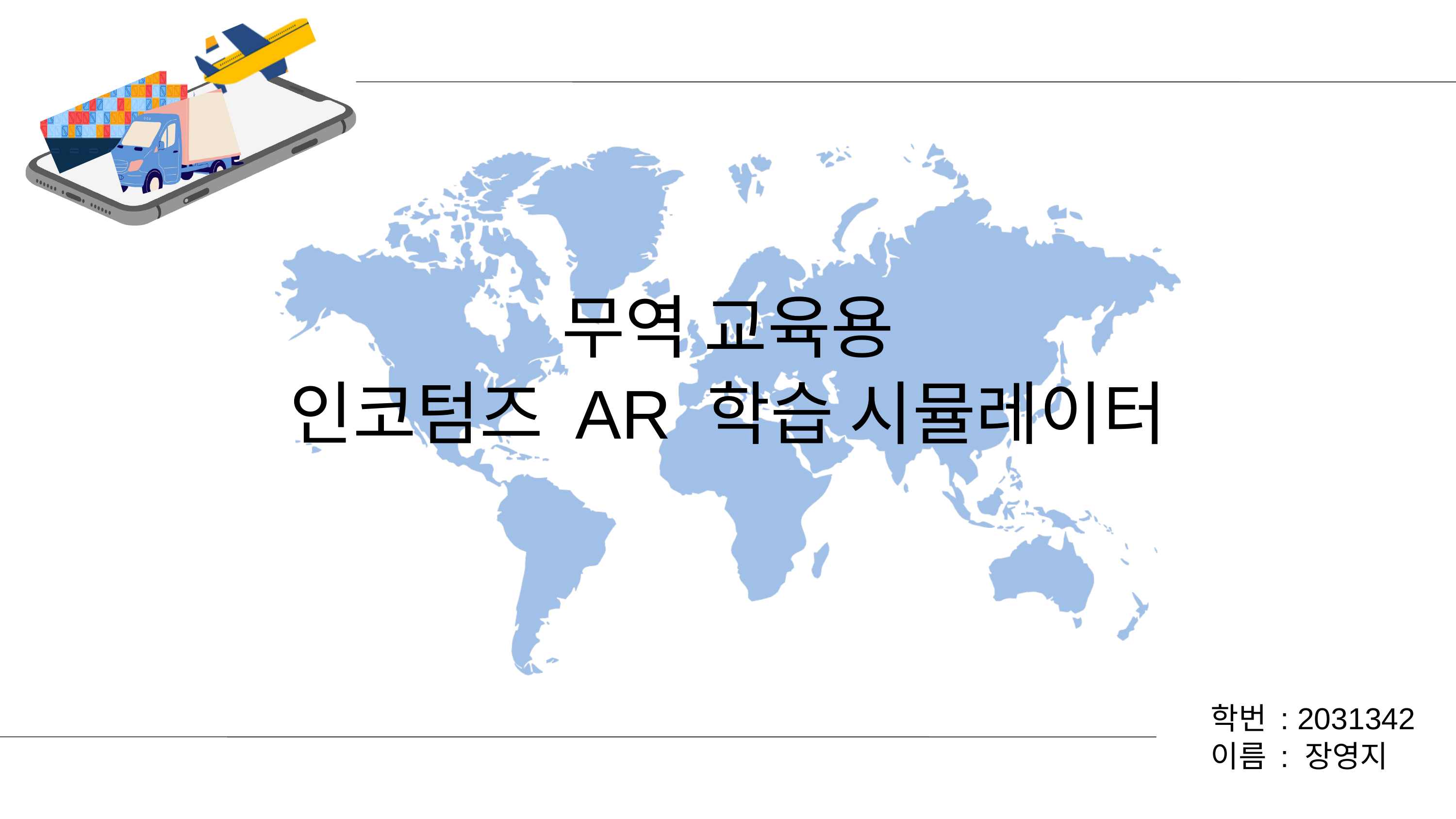

무역 교육용
인코텀즈 AR 학습 시뮬레이터
학번 : 2031342
이름 : 장영지